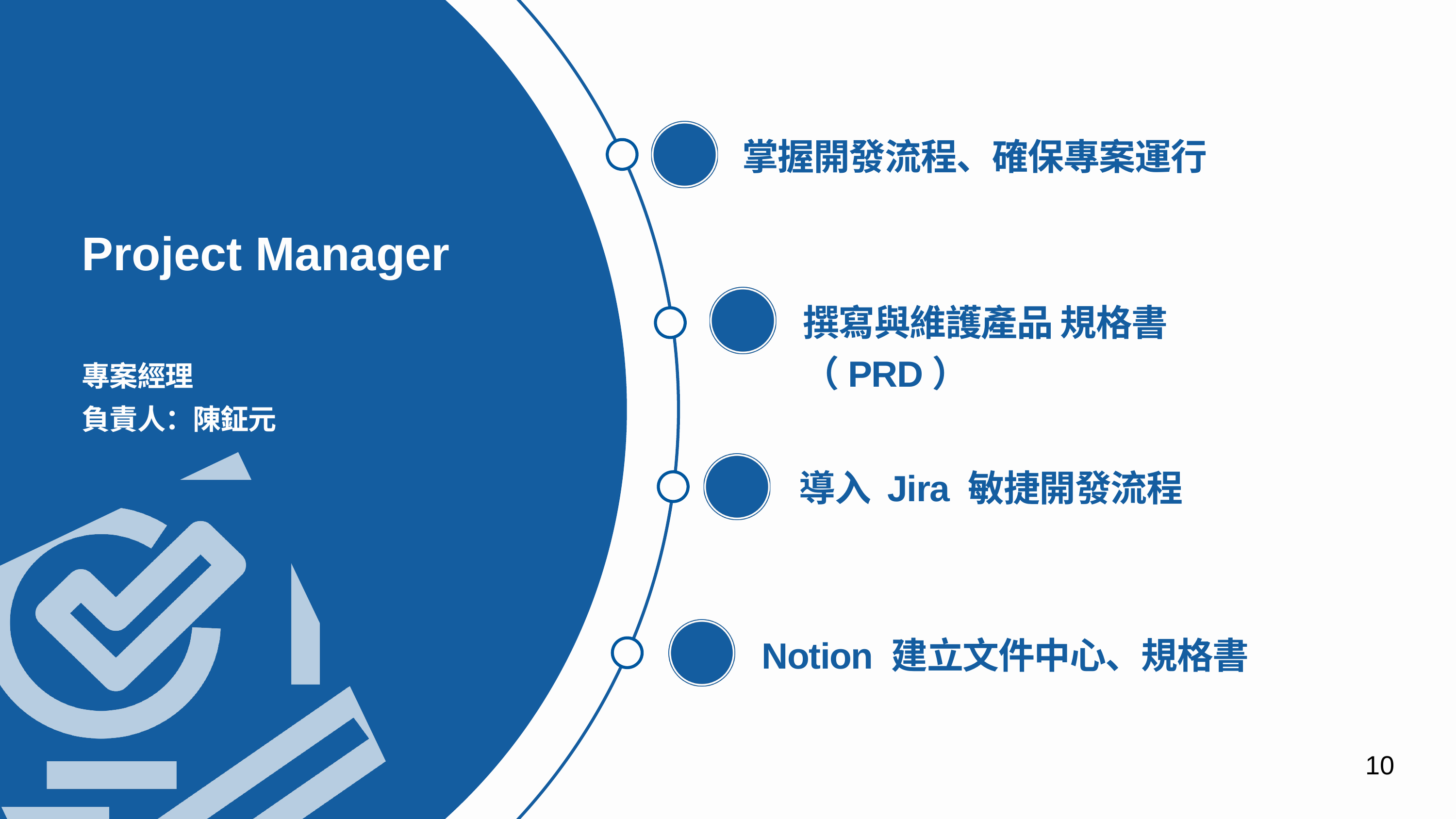

掌握開發流程、確保專案運行

Project Manager

撰寫與維護產品 規格書（PRD）

專案經理
負責人：陳鉦元

導入 Jira 敏捷開發流程

Notion 建立文件中心、規格書

10